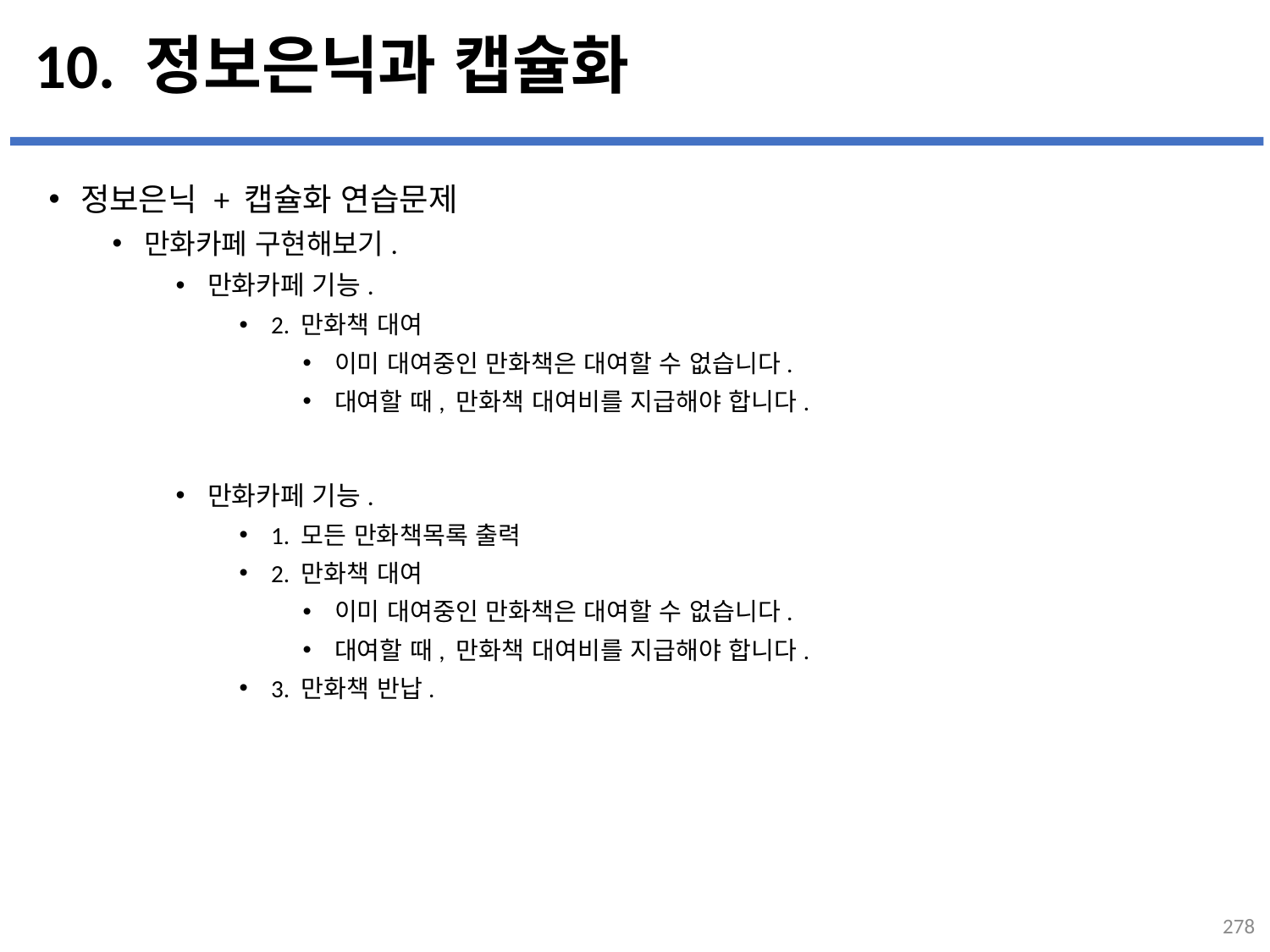

# 10. 정보은닉과 캡슐화
정보은닉 + 캡슐화 연습문제
만화카페 구현해보기.
만화카페 기능.
2. 만화책 대여
이미 대여중인 만화책은 대여할 수 없습니다.
대여할 때, 만화책 대여비를 지급해야 합니다.

만화카페 기능.
1. 모든 만화책목록 출력
2. 만화책 대여
이미 대여중인 만화책은 대여할 수 없습니다.
대여할 때, 만화책 대여비를 지급해야 합니다.
3. 만화책 반납.
...

설명
278